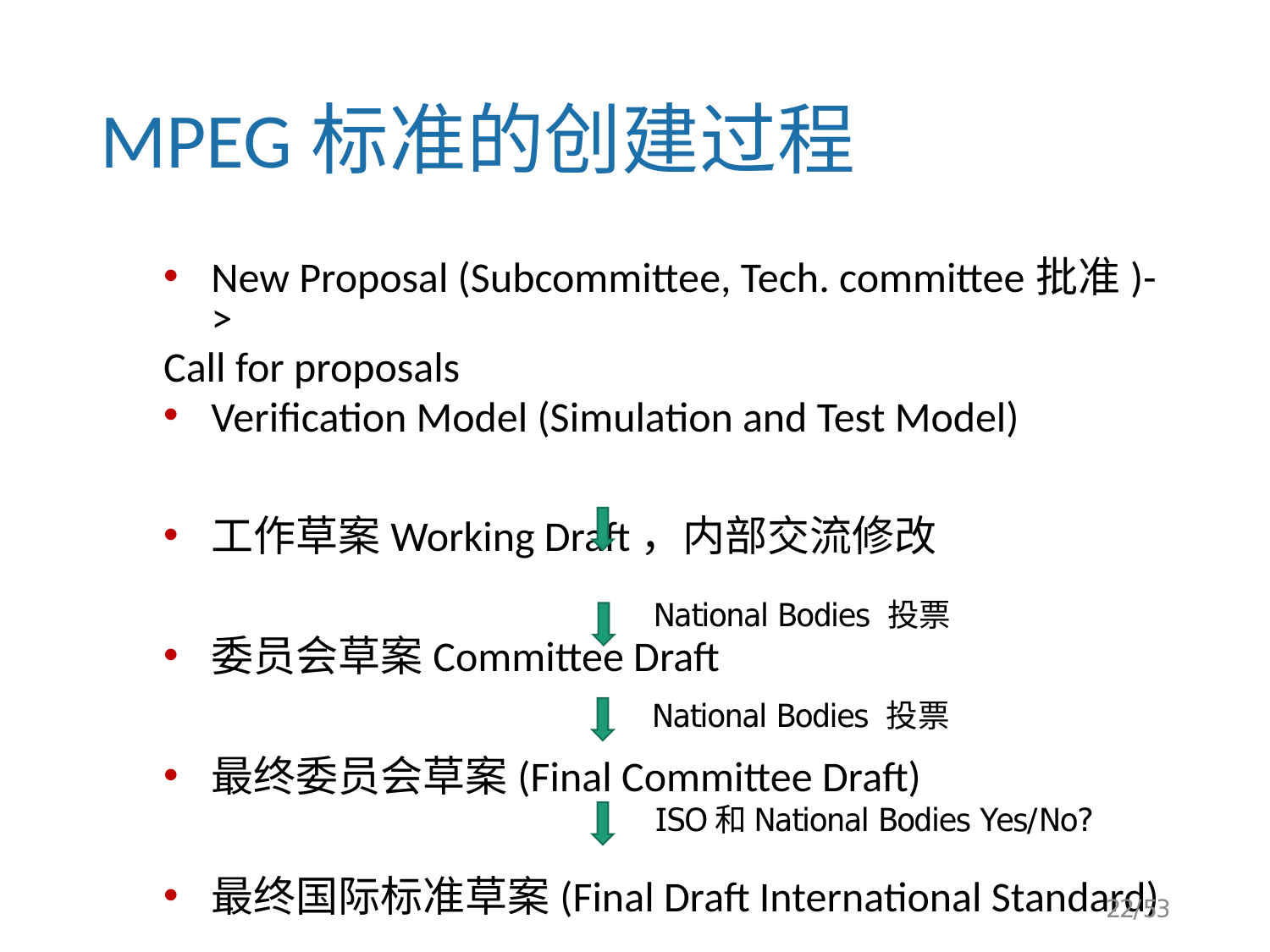

# MPEG标准的创建过程
New Proposal (Subcommittee, Tech. committee批准)->
Call for proposals
Verification Model (Simulation and Test Model)

工作草案Working Draft，内部交流修改

委员会草案Committee Draft

最终委员会草案(Final Committee Draft)

最终国际标准草案(Final Draft International Standard)

国际标准(International Standard)

National Bodies 投票

National Bodies 投票

ISO和National Bodies Yes/No?

22/53